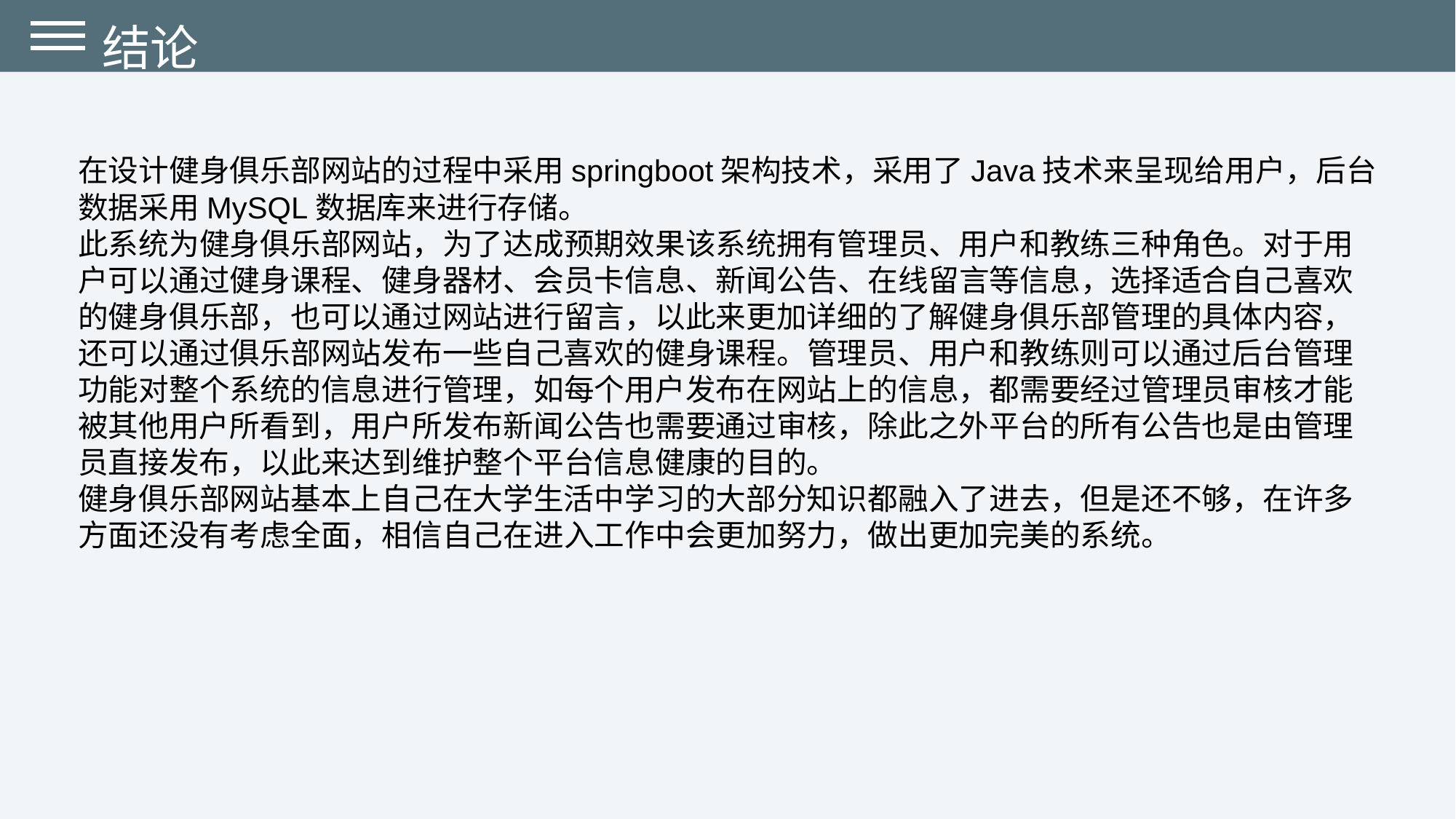

结论

在设计健身俱乐部网站的过程中采用springboot架构技术，采用了Java技术来呈现给用户，后台数据采用MySQL数据库来进行存储。
此系统为健身俱乐部网站，为了达成预期效果该系统拥有管理员、用户和教练三种角色。对于用户可以通过健身课程、健身器材、会员卡信息、新闻公告、在线留言等信息，选择适合自己喜欢的健身俱乐部，也可以通过网站进行留言，以此来更加详细的了解健身俱乐部管理的具体内容，还可以通过俱乐部网站发布一些自己喜欢的健身课程。管理员、用户和教练则可以通过后台管理功能对整个系统的信息进行管理，如每个用户发布在网站上的信息，都需要经过管理员审核才能被其他用户所看到，用户所发布新闻公告也需要通过审核，除此之外平台的所有公告也是由管理员直接发布，以此来达到维护整个平台信息健康的目的。
健身俱乐部网站基本上自己在大学生活中学习的大部分知识都融入了进去，但是还不够，在许多方面还没有考虑全面，相信自己在进入工作中会更加努力，做出更加完美的系统。